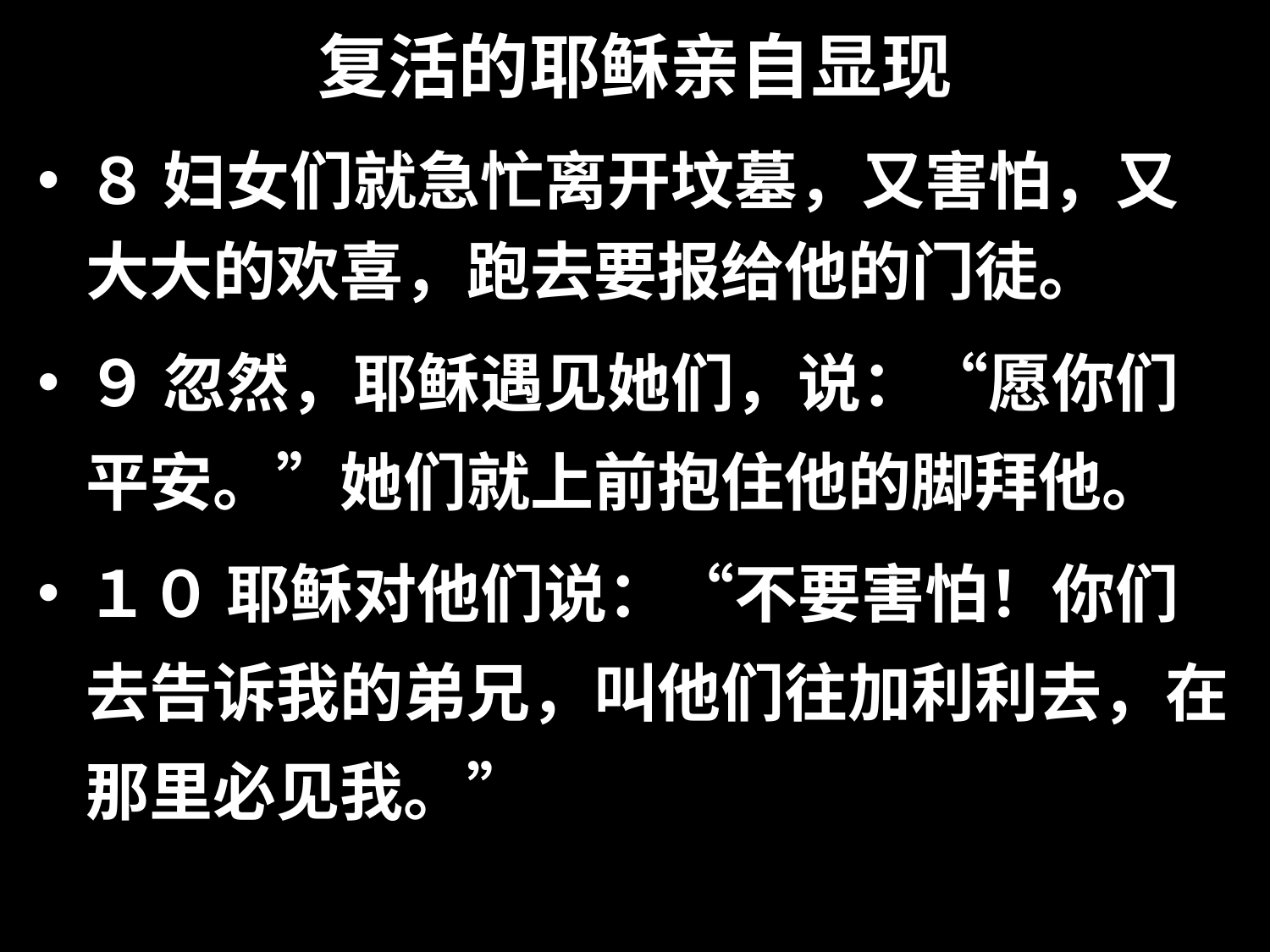

# 复活的耶稣亲自显现
８ 妇女们就急忙离开坟墓，又害怕，又大大的欢喜，跑去要报给他的门徒。
９ 忽然，耶稣遇见她们，说：“愿你们平安。”她们就上前抱住他的脚拜他。
１０ 耶稣对他们说：“不要害怕！你们去告诉我的弟兄，叫他们往加利利去，在那里必见我。”